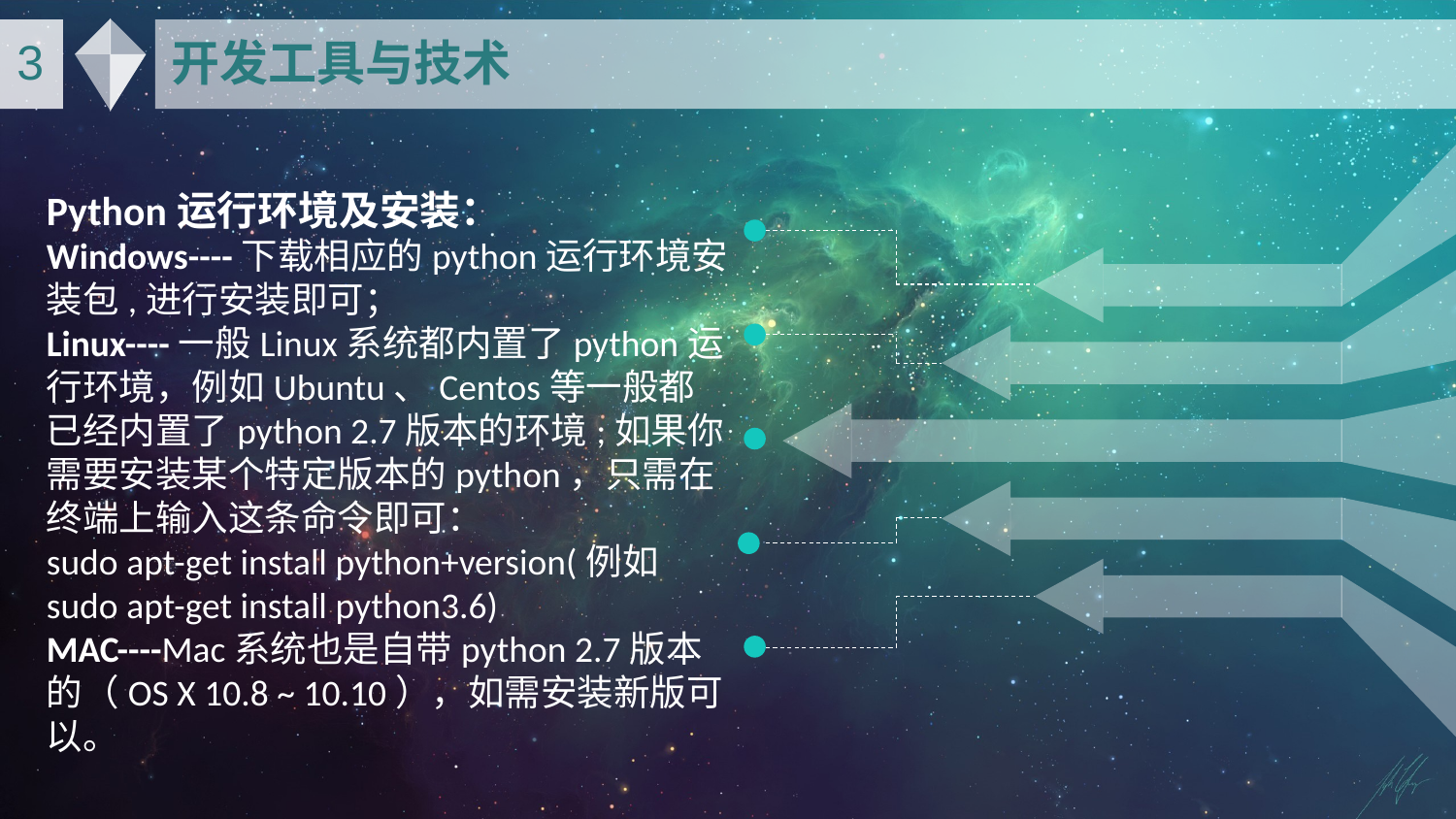

3
开发工具与技术

Python运行环境及安装：
Windows----下载相应的python运行环境安装包,进行安装即可；
Linux----一般Linux系统都内置了python运行环境，例如Ubuntu、Centos等一般都已经内置了python 2.7版本的环境;如果你需要安装某个特定版本的python，只需在终端上输入这条命令即可：
sudo apt-get install python+version(例如 sudo apt-get install python3.6)
MAC----Mac系统也是自带python 2.7版本的（OS X 10.8 ~ 10.10），如需安装新版可以。